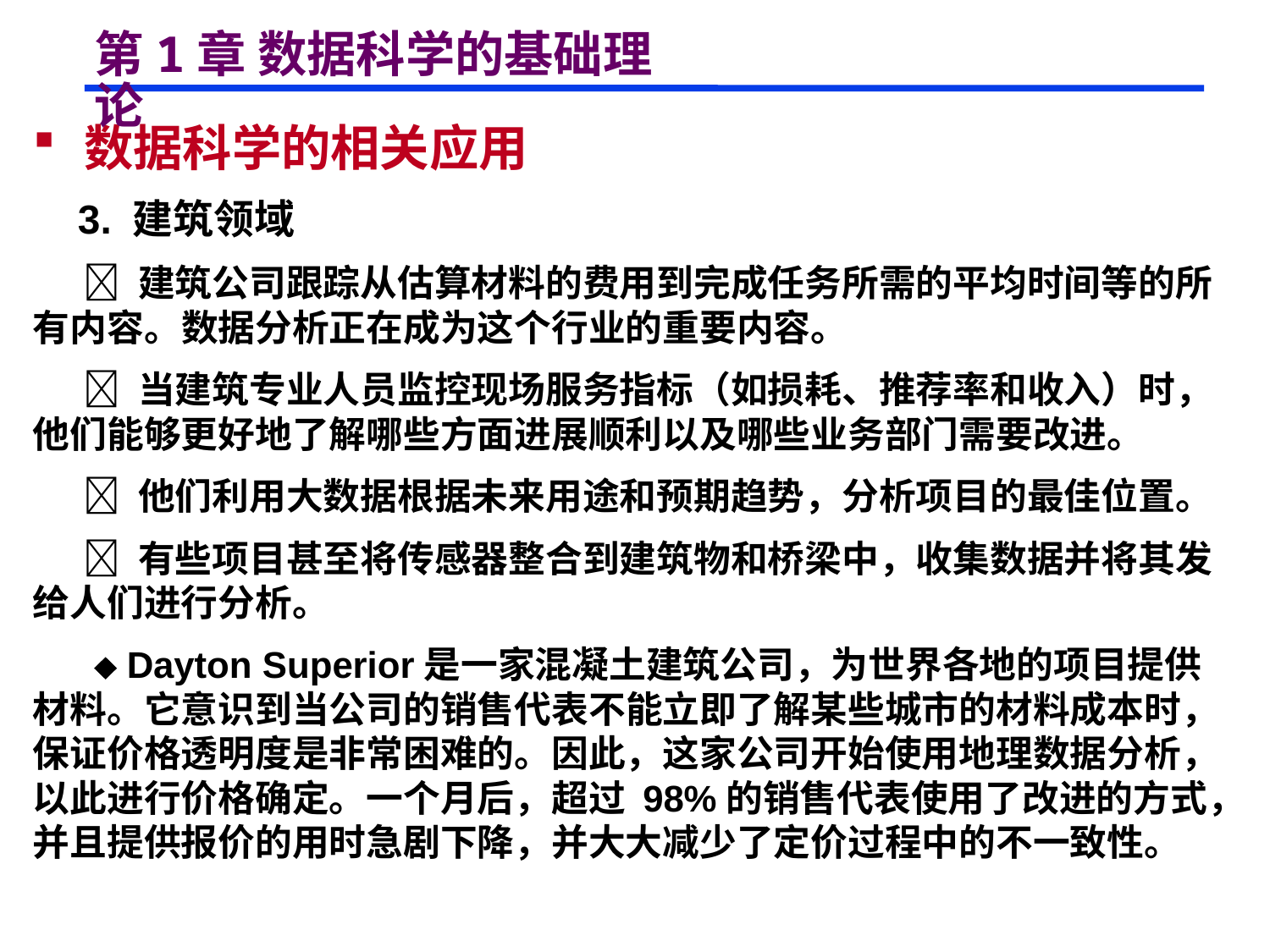

# 第1章 数据科学的基础理论
 数据科学的相关应用
    3. 建筑领域
      ♦ 建筑公司跟踪从估算材料的费用到完成任务所需的平均时间等的所有内容。数据分析正在成为这个行业的重要内容。
      ♦ 当建筑专业人员监控现场服务指标（如损耗、推荐率和收入）时，他们能够更好地了解哪些方面进展顺利以及哪些业务部门需要改进。
      ♦ 他们利用大数据根据未来用途和预期趋势，分析项目的最佳位置。
      ♦ 有些项目甚至将传感器整合到建筑物和桥梁中，收集数据并将其发给人们进行分析。
      ♦ Dayton Superior是一家混凝土建筑公司，为世界各地的项目提供材料。它意识到当公司的销售代表不能立即了解某些城市的材料成本时，保证价格透明度是非常困难的。因此，这家公司开始使用地理数据分析，以此进行价格确定。一个月后，超过 98%的销售代表使用了改进的方式，并且提供报价的用时急剧下降，并大大减少了定价过程中的不一致性。